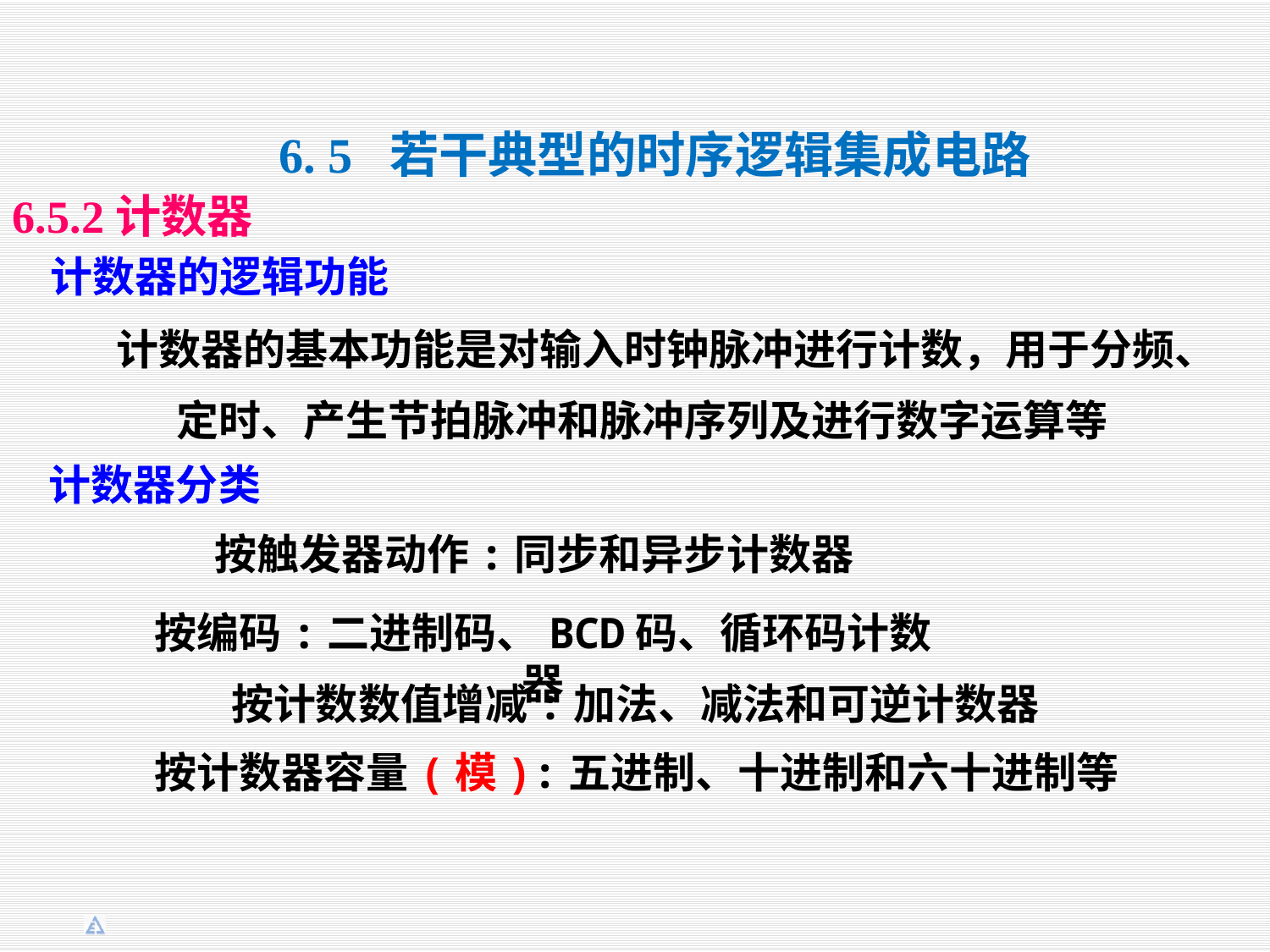

6. 5  若干典型的时序逻辑集成电路
6.5.2计数器
计数器的逻辑功能
    计数器的基本功能是对输入时钟脉冲进行计数，用于分频、定时、产生节拍脉冲和脉冲序列及进行数字运算等
计数器分类
按触发器动作:同步和异步计数器
按编码:二进制码、BCD码、循环码计数器
按计数数值增减:加法、减法和可逆计数器
按计数器容量(模):五进制、十进制和六十进制等